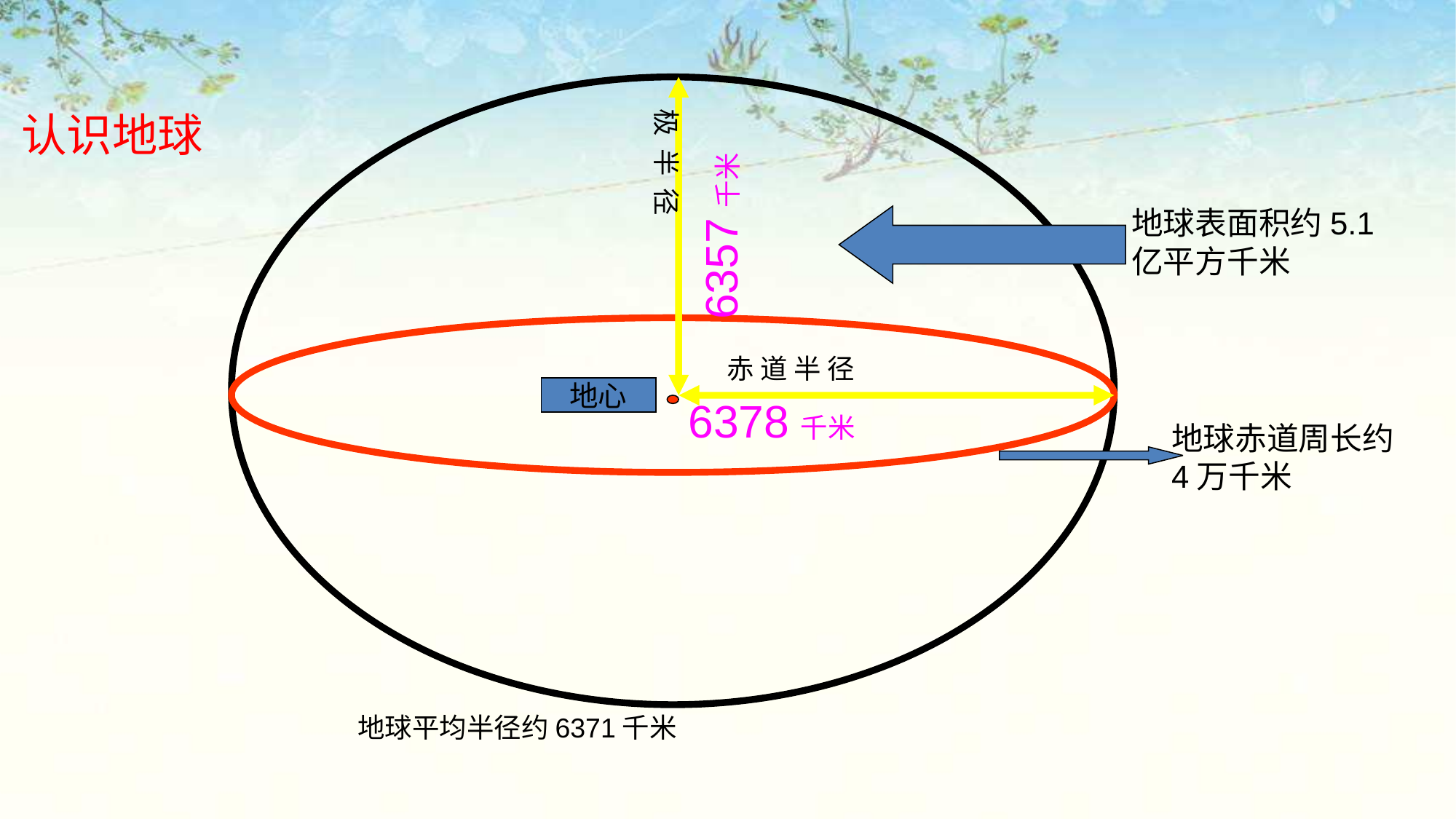

极  半  径
认识地球
地球表面积约5.1亿平方千米
6357千米

赤 道 半 径
地心
6378千米

地球赤道周长约4万千米

地球平均半径约6371千米